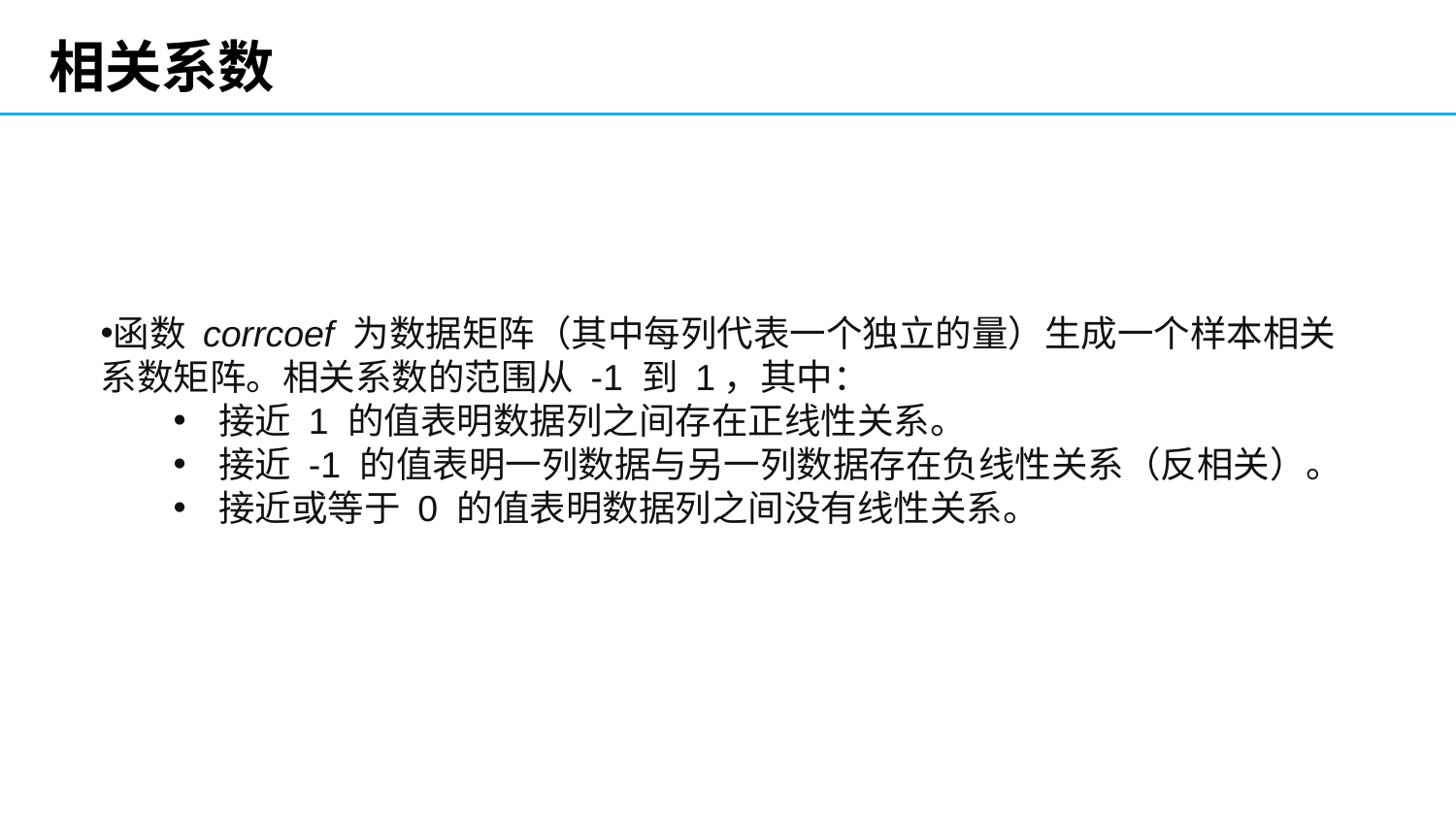

# 相关系数
函数 corrcoef 为数据矩阵（其中每列代表一个独立的量）生成一个样本相关系数矩阵。相关系数的范围从 -1 到 1，其中：
接近 1 的值表明数据列之间存在正线性关系。
接近 -1 的值表明一列数据与另一列数据存在负线性关系（反相关）。
接近或等于 0 的值表明数据列之间没有线性关系。